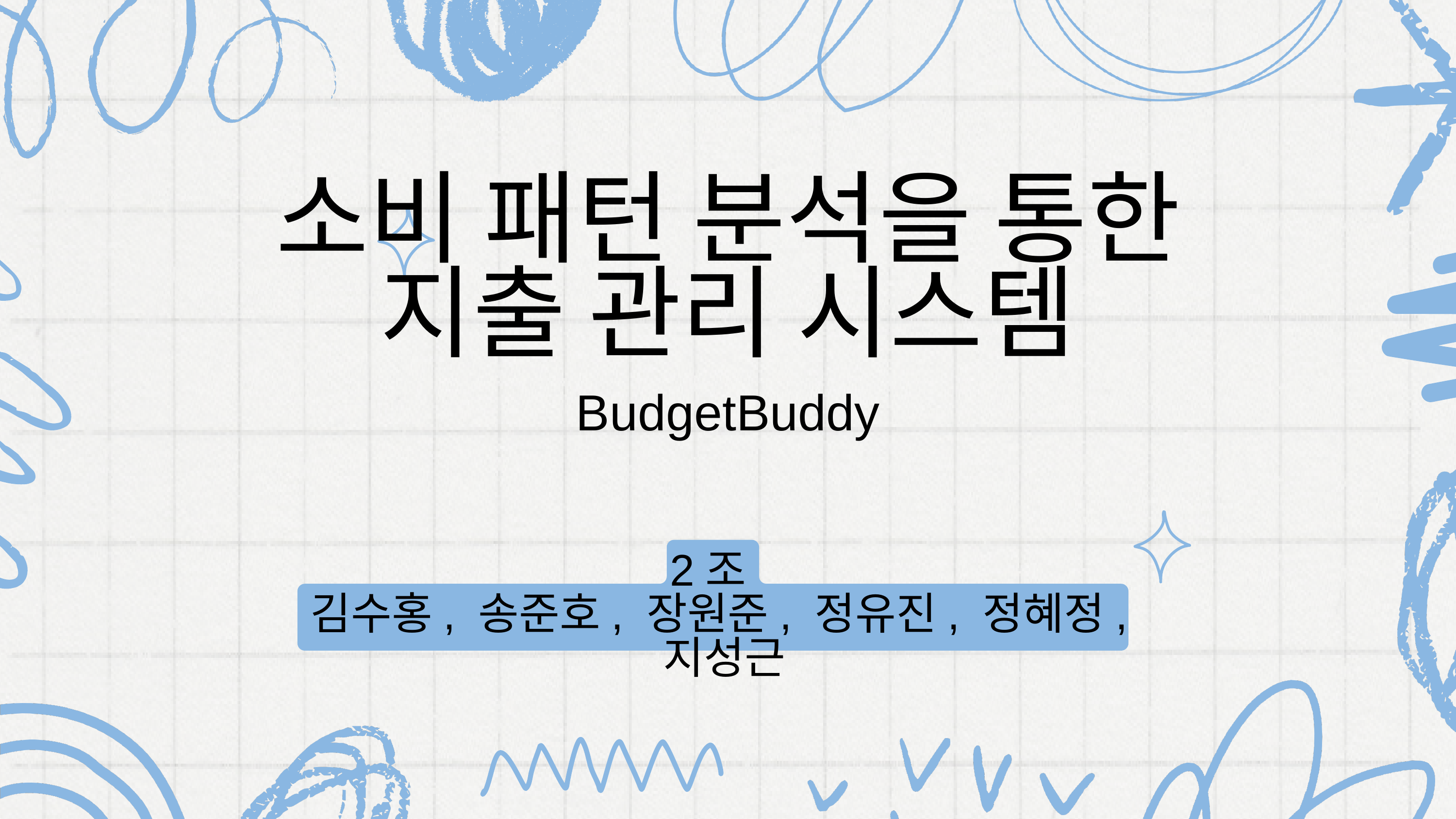

소비 패턴 분석을 통한 지출 관리 시스템
BudgetBuddy

2조
김수홍, 송준호, 장원준, 정유진, 정혜정, 지성근